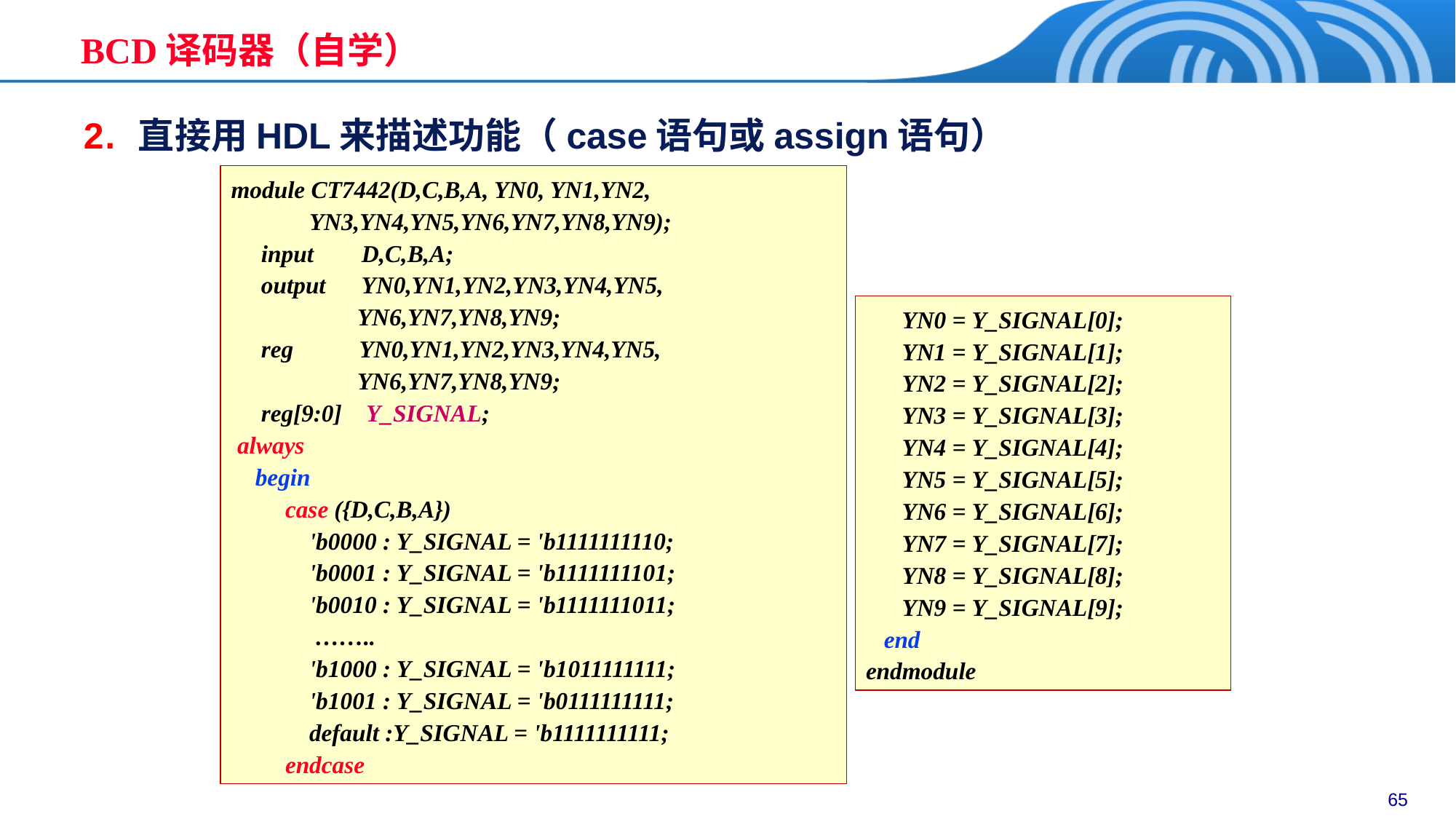

# BCD译码器（自学）
直接用HDL来描述功能（case语句或assign语句）
module CT7442(D,C,B,A, YN0, YN1,YN2,
             YN3,YN4,YN5,YN6,YN7,YN8,YN9);
     input        D,C,B,A;
     output      YN0,YN1,YN2,YN3,YN4,YN5,
                     YN6,YN7,YN8,YN9;
     reg           YN0,YN1,YN2,YN3,YN4,YN5,
                     YN6,YN7,YN8,YN9;
     reg[9:0]    Y_SIGNAL;
 always
    begin
         case ({D,C,B,A})
             'b0000 : Y_SIGNAL = 'b1111111110;
             'b0001 : Y_SIGNAL = 'b1111111101;
             'b0010 : Y_SIGNAL = 'b1111111011;
              ……..
             'b1000 : Y_SIGNAL = 'b1011111111;
             'b1001 : Y_SIGNAL = 'b0111111111;
             default :Y_SIGNAL = 'b1111111111;
         endcase
      YN0 = Y_SIGNAL[0];
      YN1 = Y_SIGNAL[1];
      YN2 = Y_SIGNAL[2];
      YN3 = Y_SIGNAL[3];
      YN4 = Y_SIGNAL[4];
      YN5 = Y_SIGNAL[5];
      YN6 = Y_SIGNAL[6];
      YN7 = Y_SIGNAL[7];
      YN8 = Y_SIGNAL[8];
      YN9 = Y_SIGNAL[9];
   end
endmodule